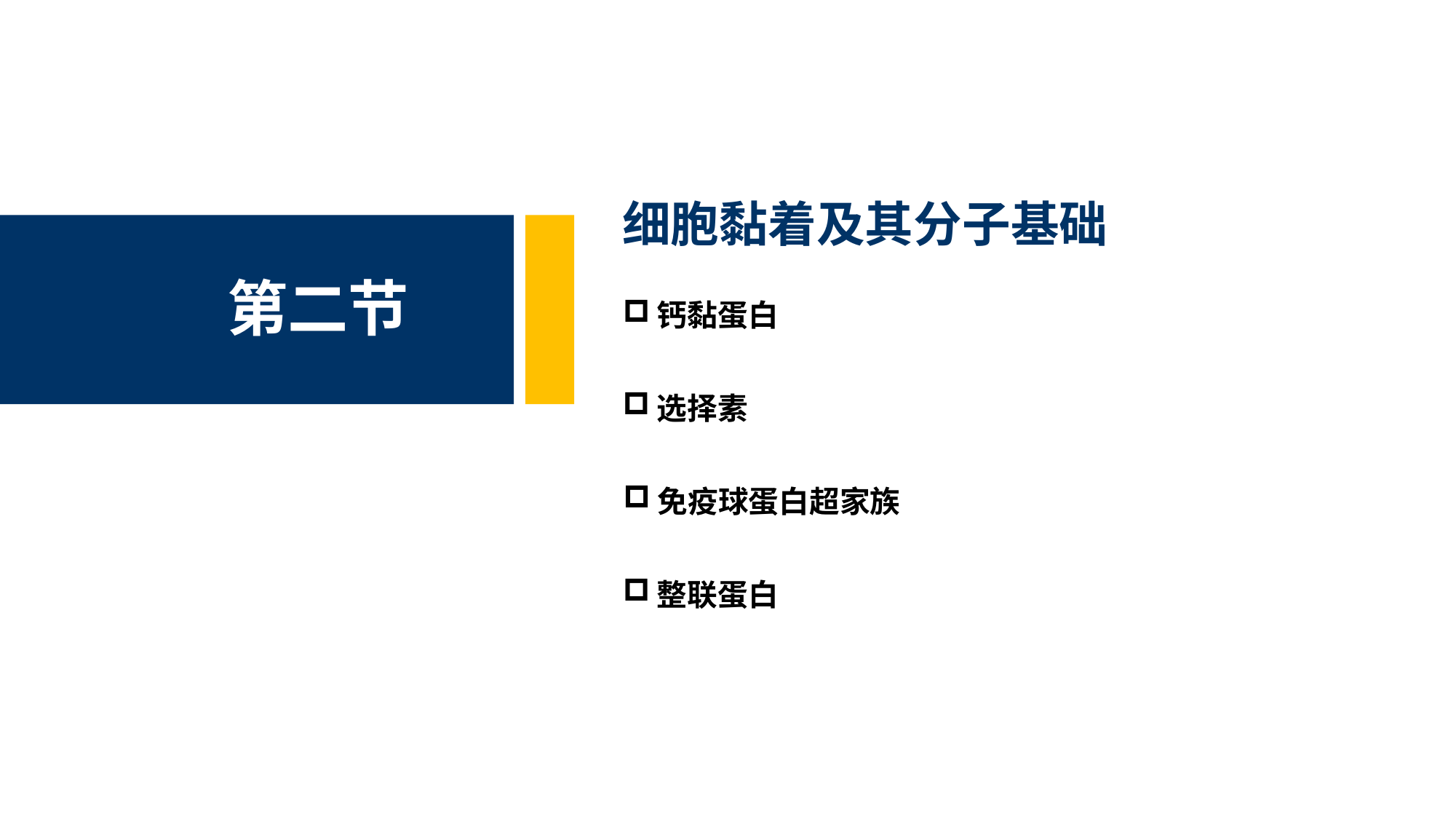

细胞黏着及其分子基础

第二节
钙黏蛋白
选择素
免疫球蛋白超家族
整联蛋白